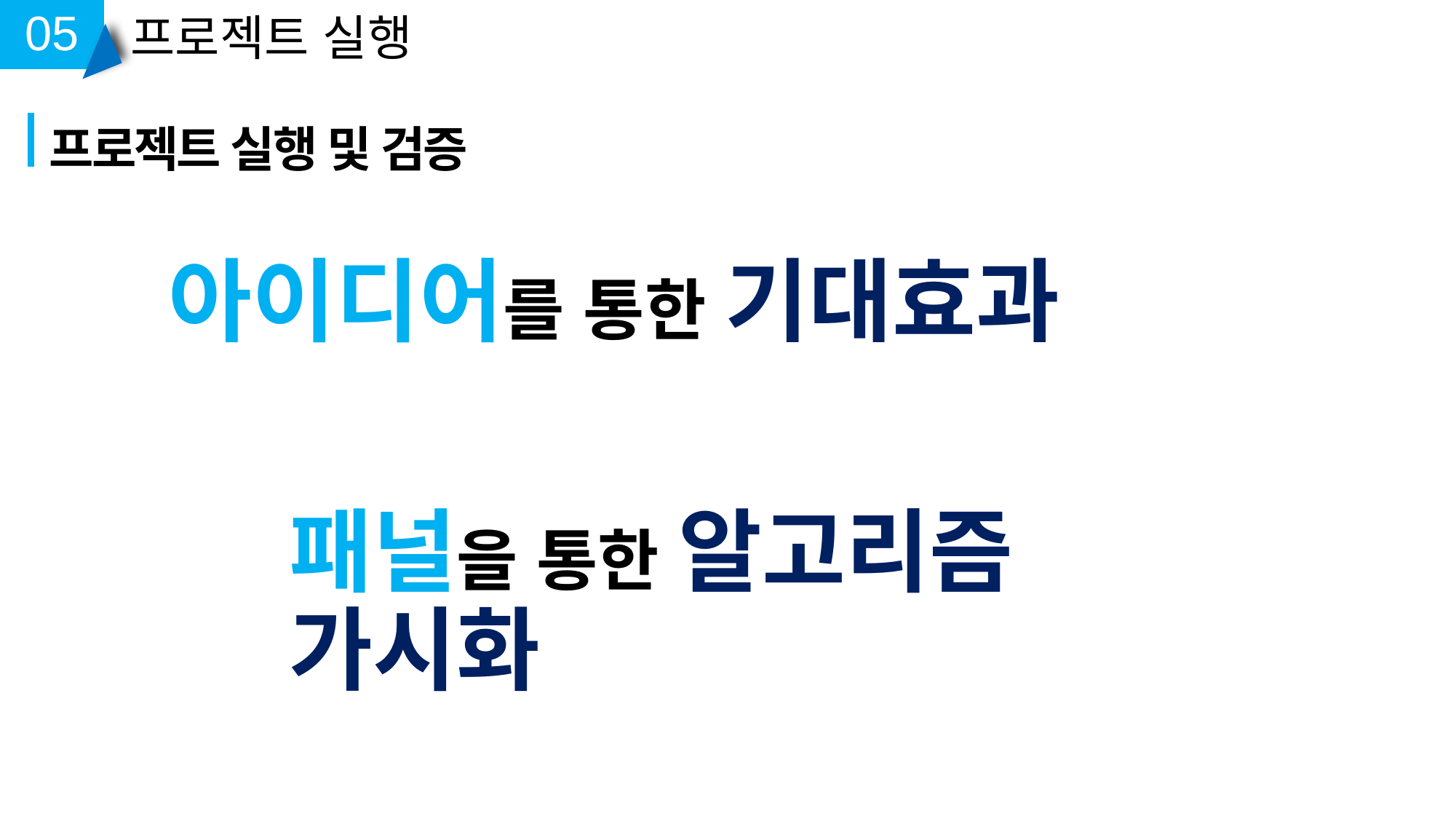

05
프로젝트 실행

프로젝트 실행 및 검증
아이디어를 통한 기대효과

패널을 통한 알고리즘 가시화